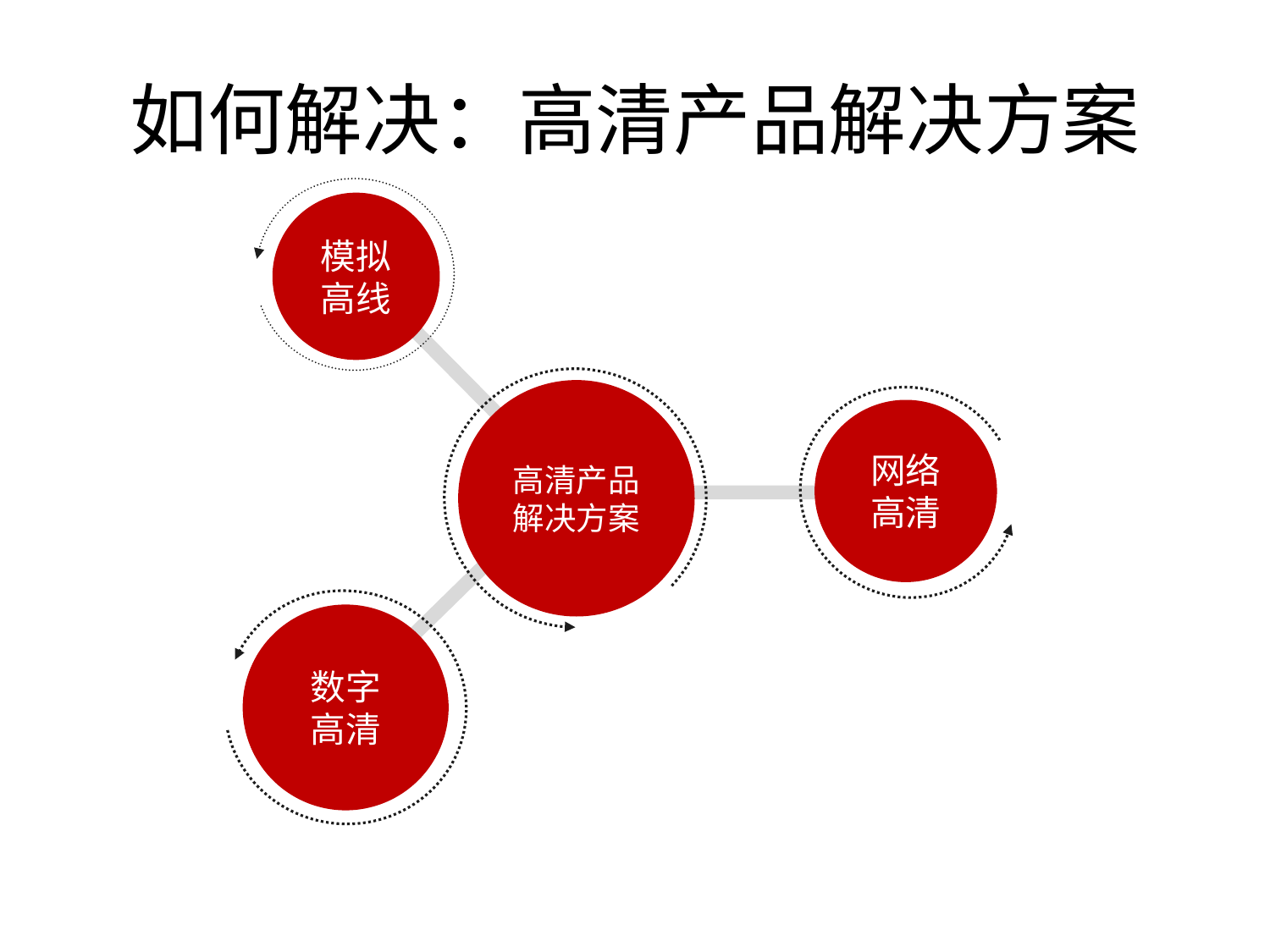

# 如何解决：高清产品解决方案

模拟高线

高清产品解决方案

网络高清
产品

数字
高清